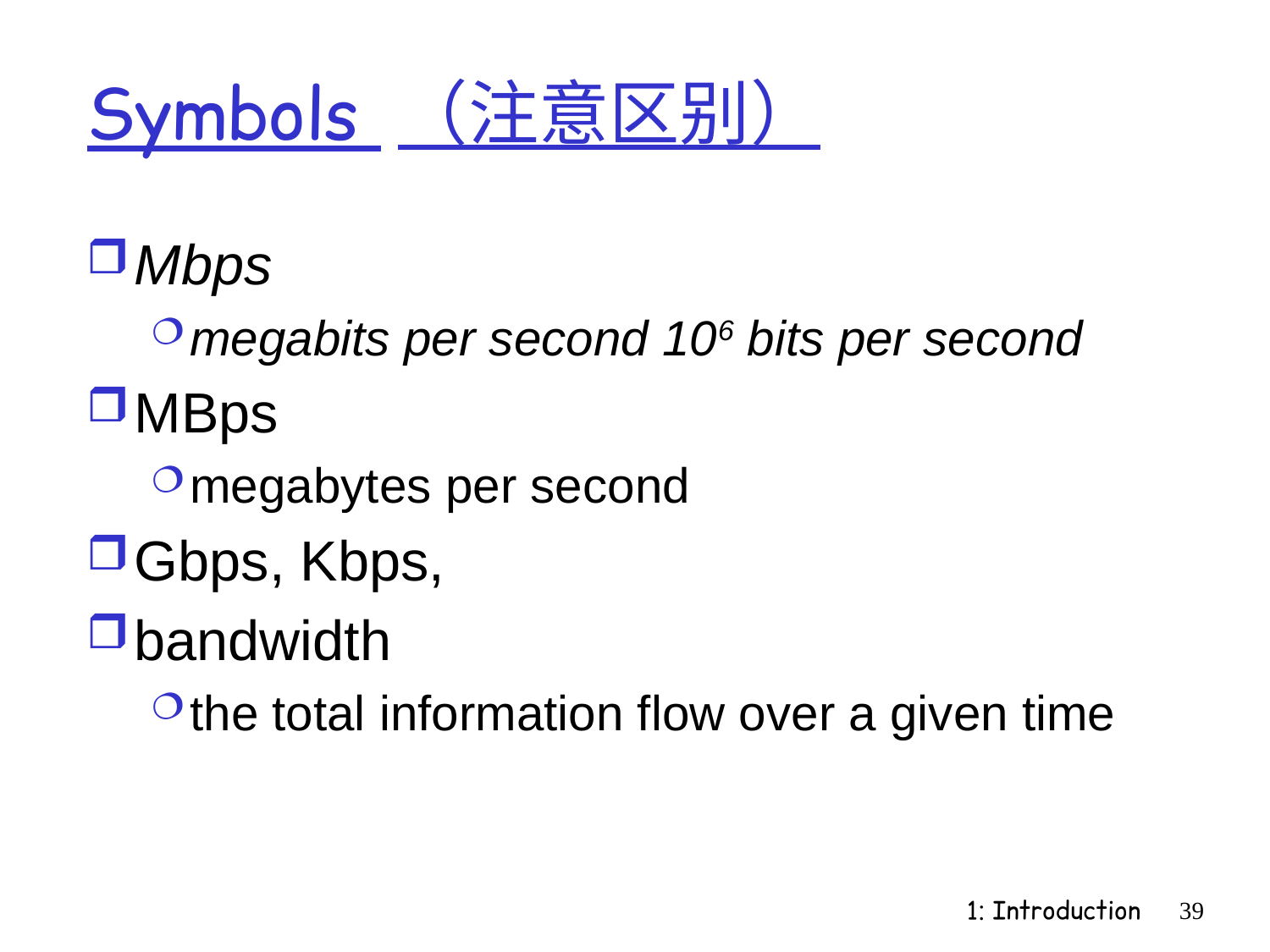

# Symbols （注意区别）
Mbps
megabits per second 106 bits per second
MBps
megabytes per second
Gbps, Kbps,
bandwidth
the total information flow over a given time

1: Introduction
39